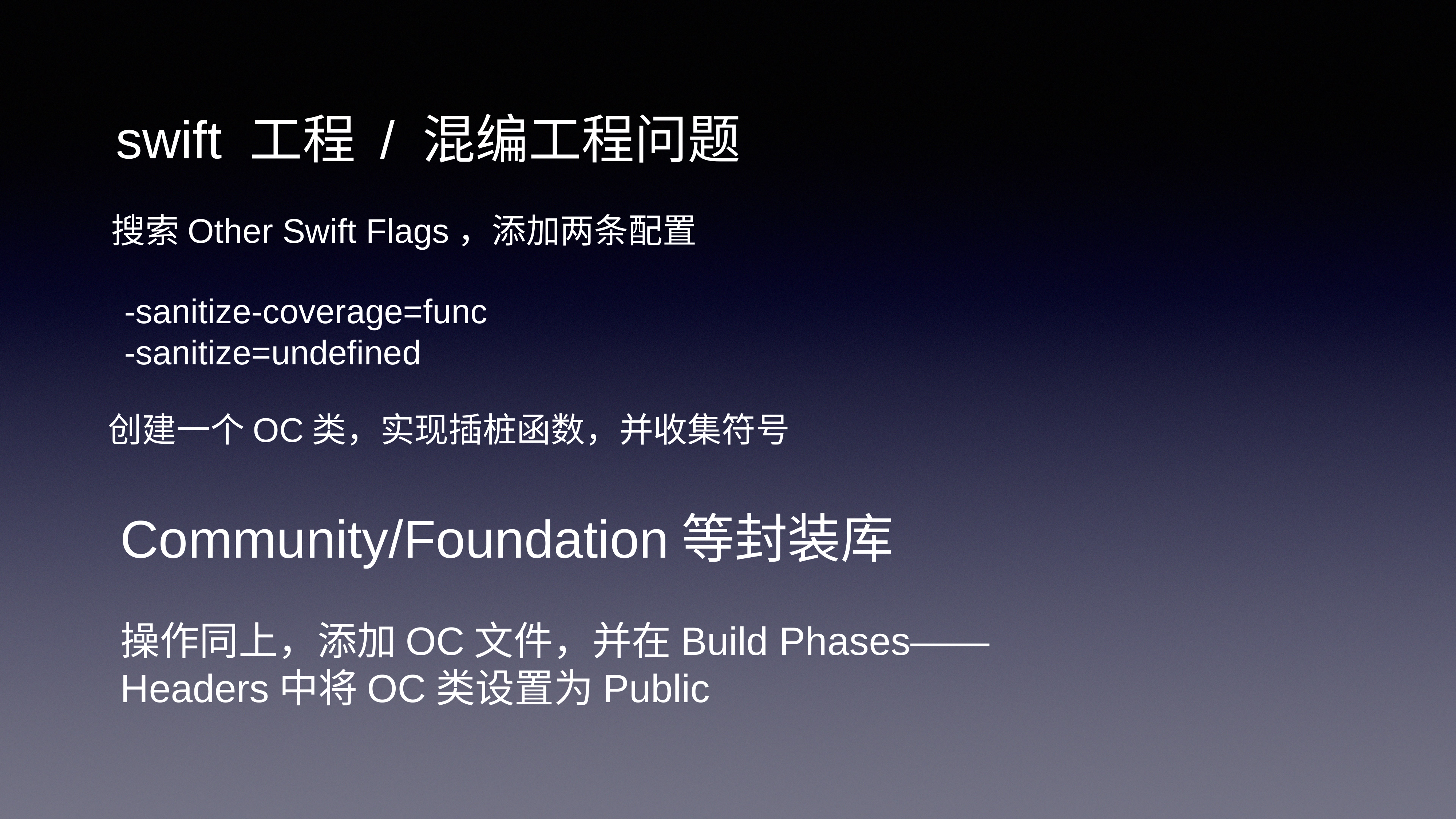

# swift 工程 / 混编工程问题
搜索Other Swift Flags，添加两条配置
-sanitize-coverage=func
-sanitize=undefined
创建一个OC类，实现插桩函数，并收集符号
Community/Foundation等封装库

操作同上，添加OC文件，并在Build Phases——Headers中将OC类设置为Public